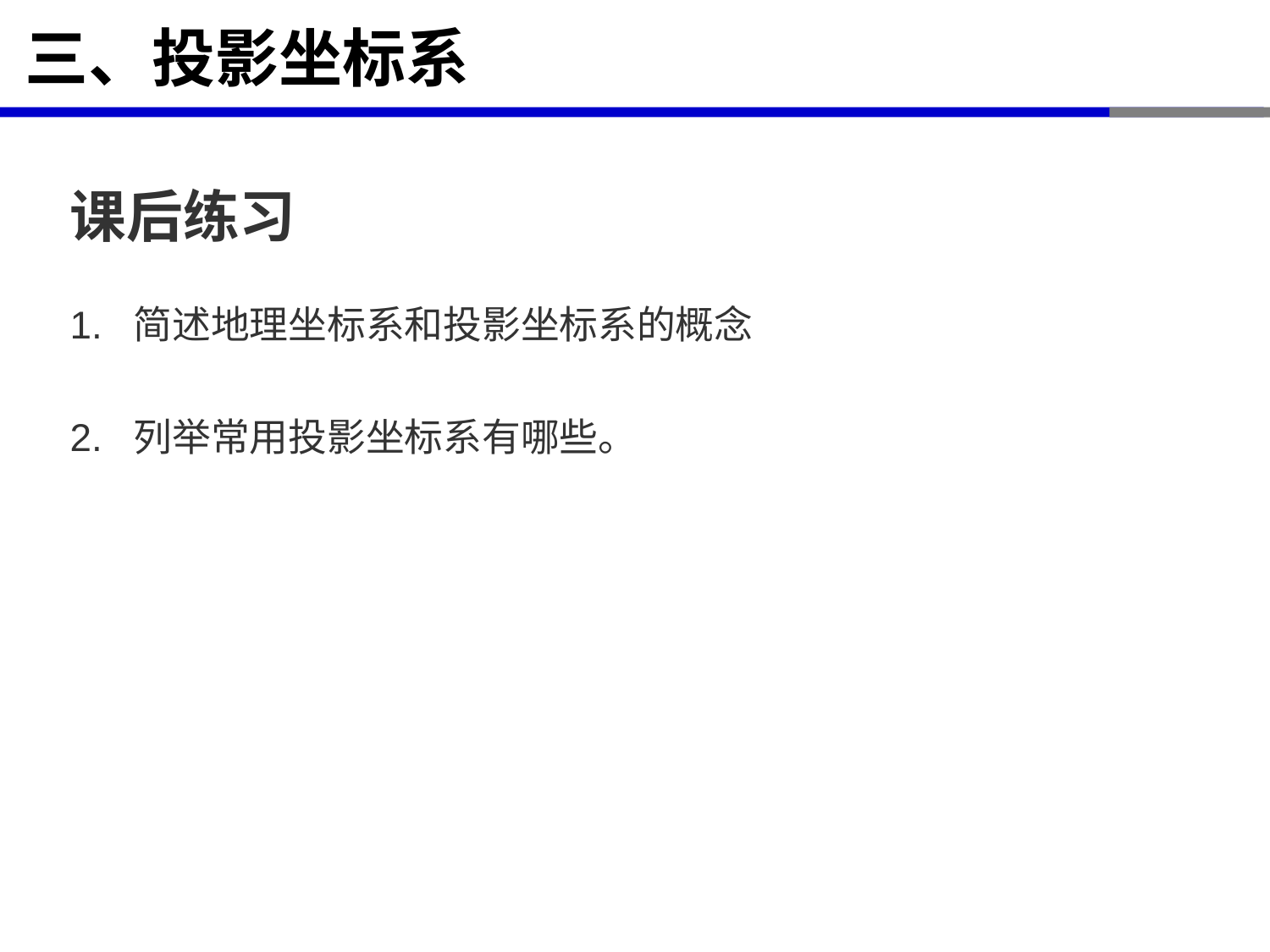

# 三、投影坐标系
课后练习
简述地理坐标系和投影坐标系的概念
列举常用投影坐标系有哪些。